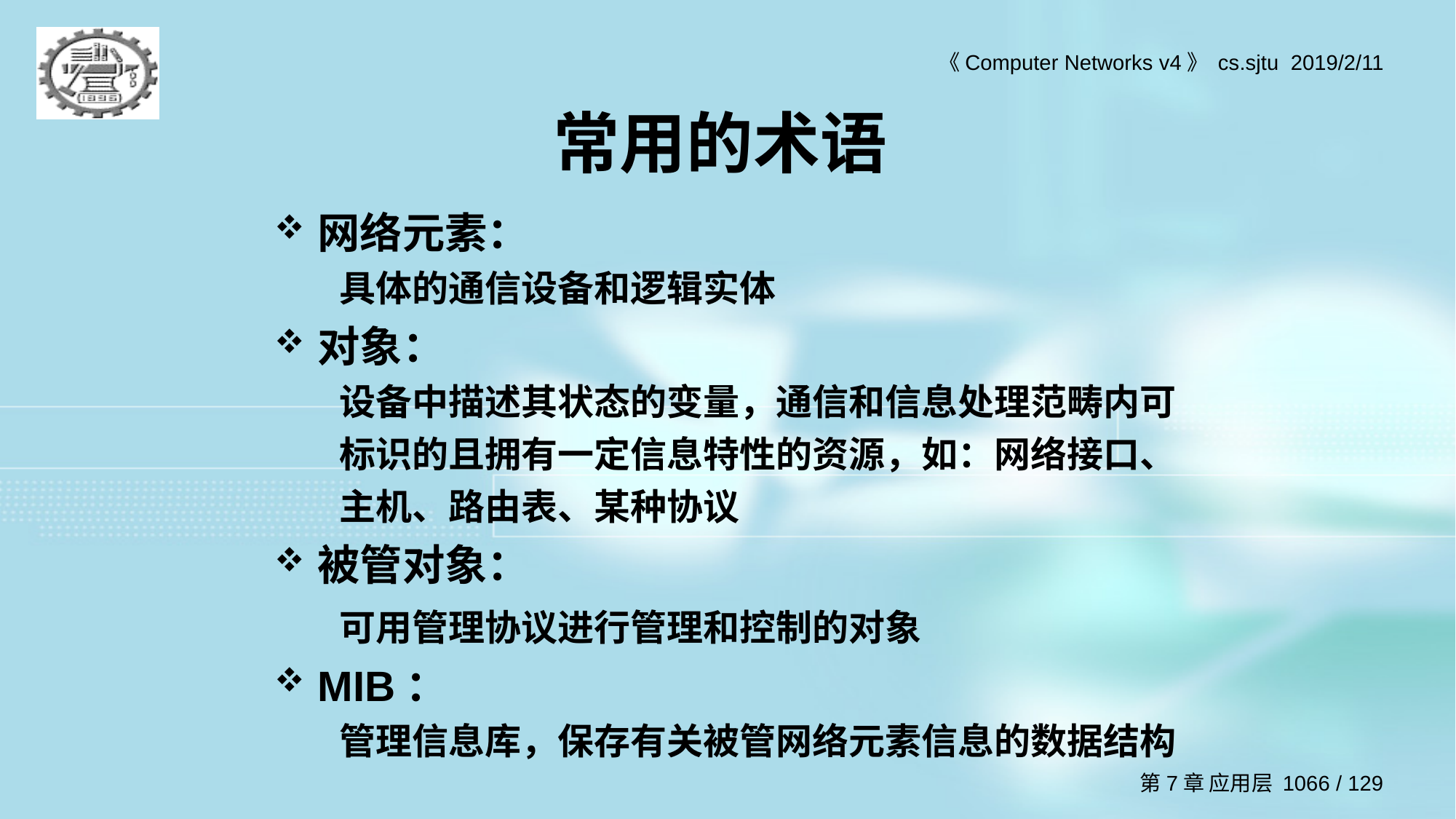

# 常用的术语
网络元素：
具体的通信设备和逻辑实体
对象：
设备中描述其状态的变量，通信和信息处理范畴内可标识的且拥有一定信息特性的资源，如：网络接口、主机、路由表、某种协议
被管对象：
可用管理协议进行管理和控制的对象
MIB：
管理信息库，保存有关被管网络元素信息的数据结构